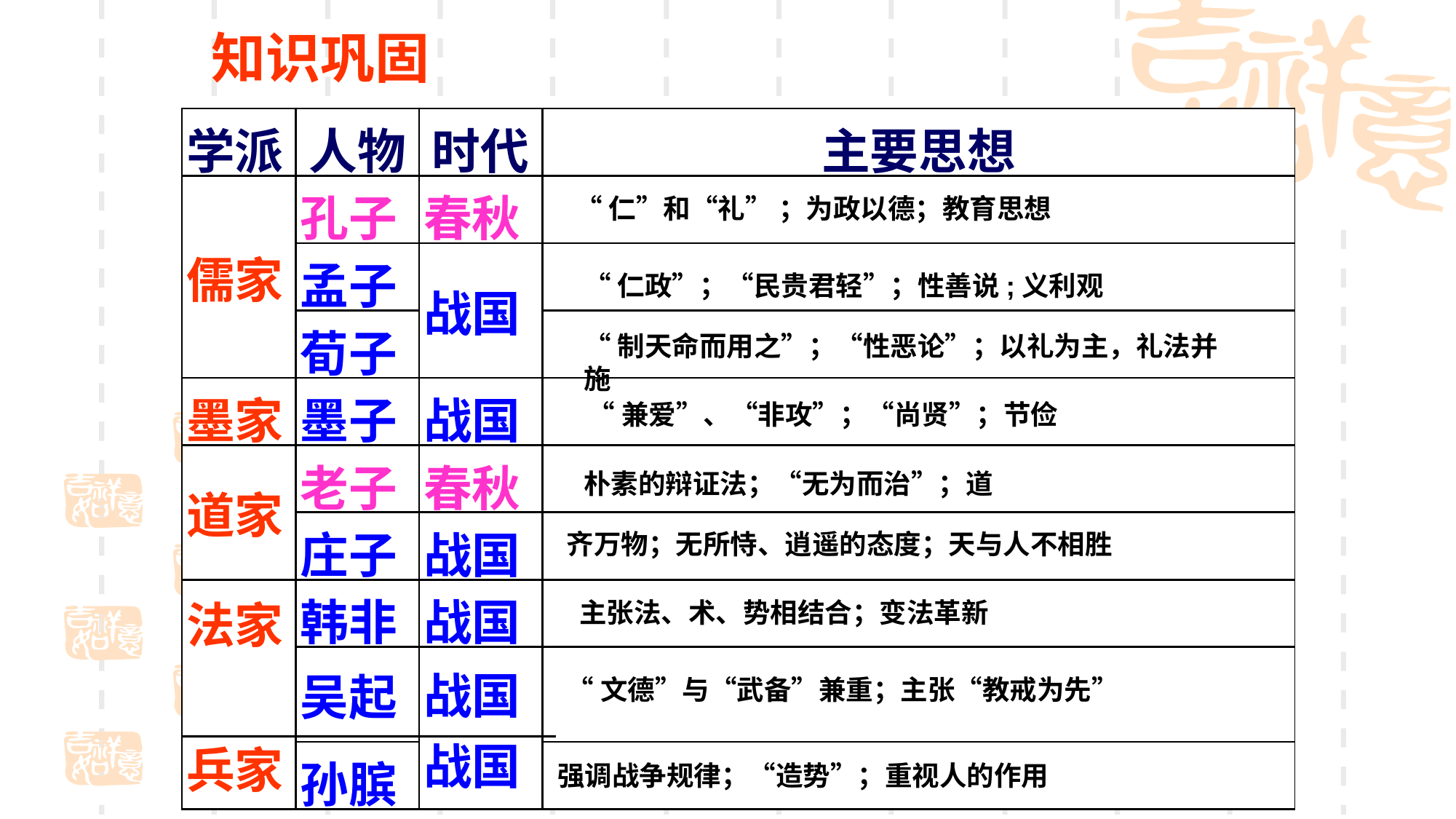

知识巩固

| 学派 | 人物 | 时代 | 主要思想 |
| --- | --- | --- | --- |
| 儒家 | 孔子 | 春秋 |  |
|  | 孟子 | 战国 |  |
|  | 荀子 |  |  |
| 墨家 | 墨子 | 战国 |  |
| 道家 | 老子 | 春秋 |  |
|  | 庄子 | 战国 |  |
| 法家 兵家 | 韩非 | 战国 |  |
|  | 吴起 | 战国战国 |  |
|  | 孙膑 |  |  |
“仁”和“礼” ；为政以德；教育思想
“仁政”；“民贵君轻”；性善说;义利观
“制天命而用之”；“性恶论”；以礼为主，礼法并施
“兼爱”、“非攻”；“尚贤”；节俭
朴素的辩证法；“无为而治”；道
齐万物；无所恃、逍遥的态度；天与人不相胜
主张法、术、势相结合；变法革新
“文德”与“武备”兼重；主张“教戒为先”

强调战争规律；“造势”；重视人的作用